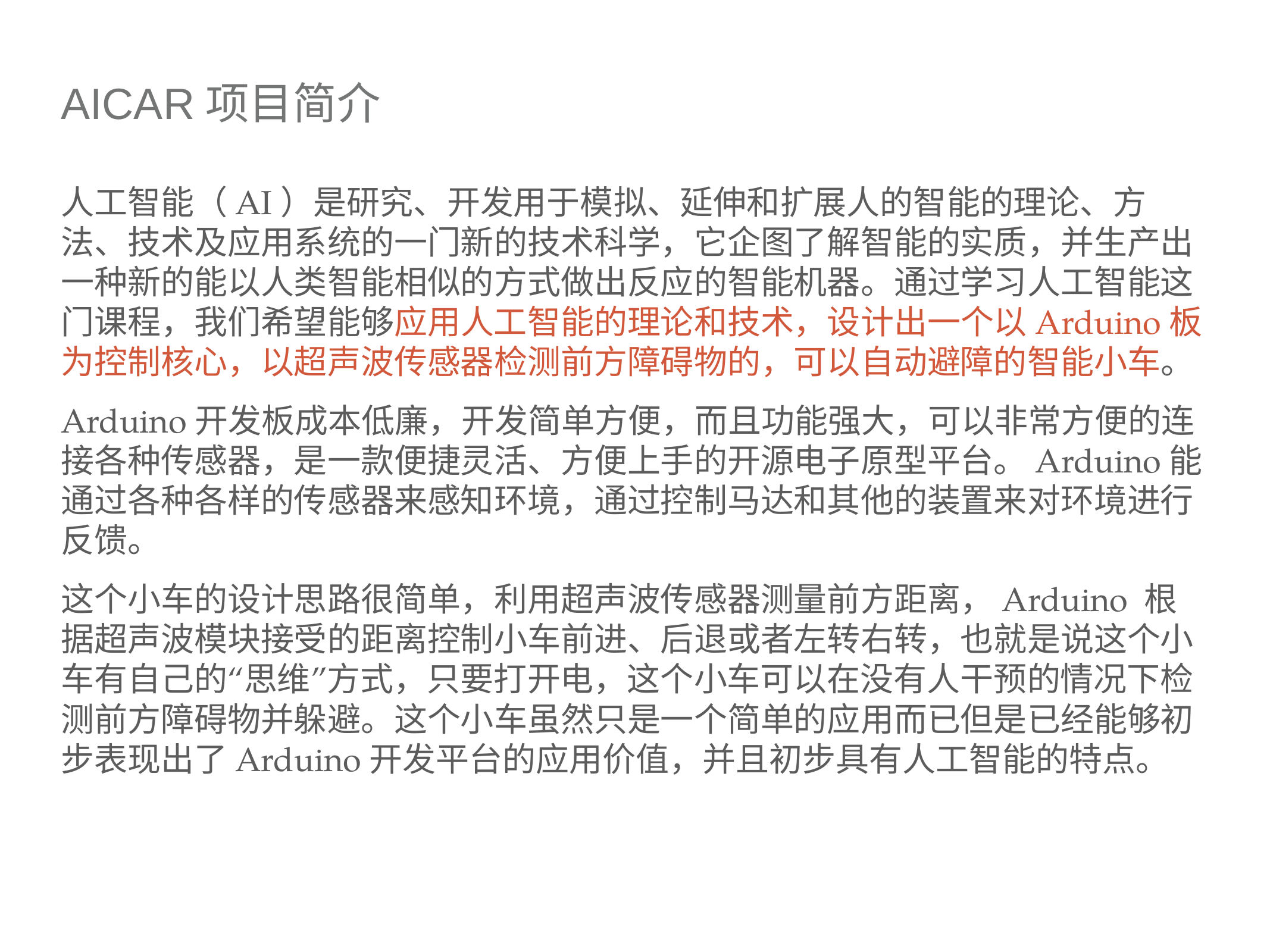

# aicar项目简介

人工智能（AI）是研究、开发用于模拟、延伸和扩展人的智能的理论、方法、技术及应用系统的一门新的技术科学，它企图了解智能的实质，并生产出一种新的能以人类智能相似的方式做出反应的智能机器。通过学习人工智能这门课程，我们希望能够应用人工智能的理论和技术，设计出一个以Arduino板为控制核心，以超声波传感器检测前方障碍物的，可以自动避障的智能小车。
Arduino开发板成本低廉，开发简单方便，而且功能强大，可以非常方便的连接各种传感器，是一款便捷灵活、方便上手的开源电子原型平台。Arduino能通过各种各样的传感器来感知环境，通过控制马达和其他的装置来对环境进行反馈。
这个小车的设计思路很简单，利用超声波传感器测量前方距离，Arduino 根据超声波模块接受的距离控制小车前进、后退或者左转右转，也就是说这个小车有自己的“思维”方式，只要打开电，这个小车可以在没有人干预的情况下检测前方障碍物并躲避。这个小车虽然只是一个简单的应用而已但是已经能够初步表现出了Arduino开发平台的应用价值，并且初步具有人工智能的特点。